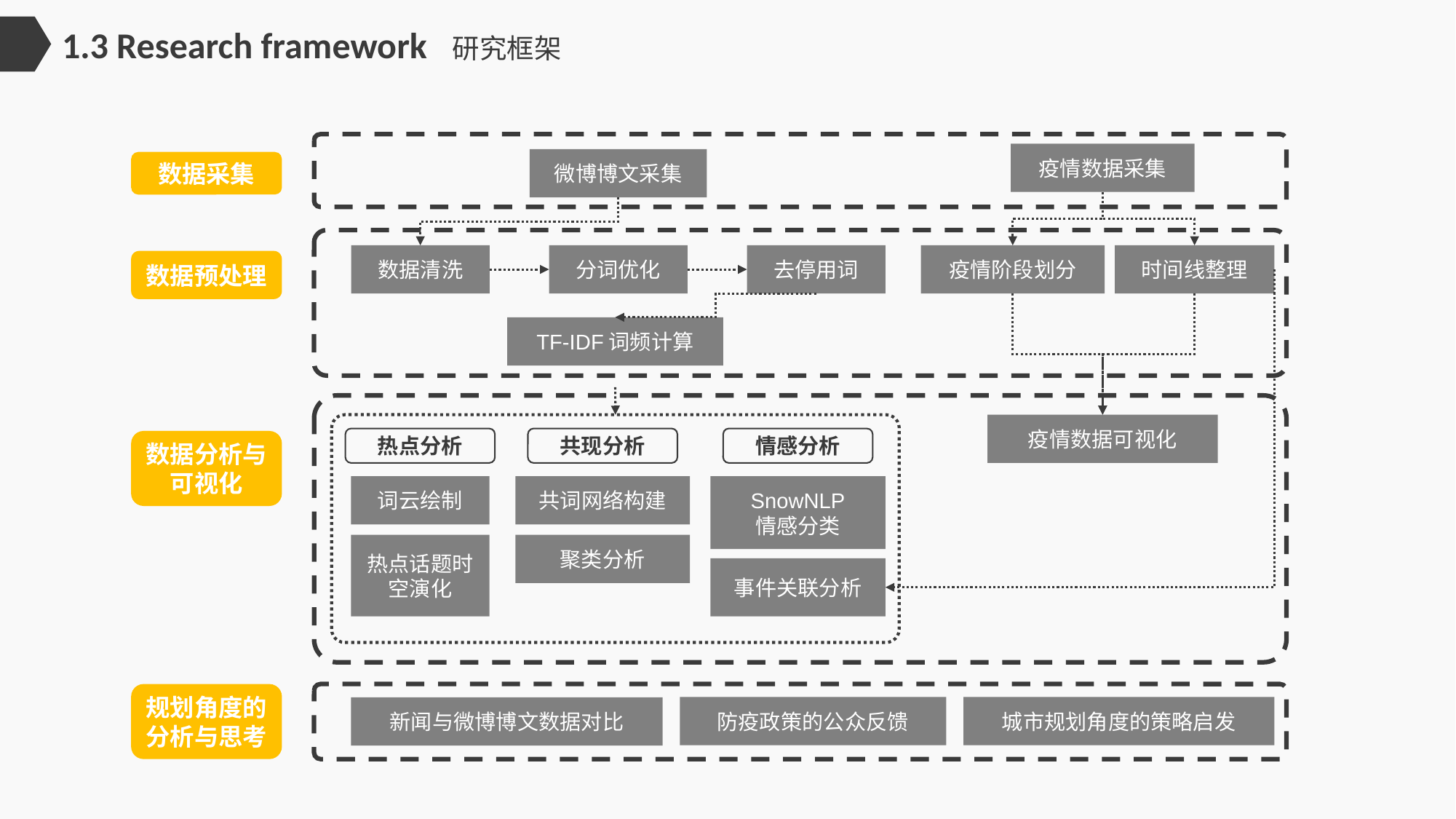

1.3 Research framework  研究框架

疫情数据采集
微博博文采集
数据采集

数据清洗
分词优化
去停用词
TF-IDF词频计算
疫情阶段划分
时间线整理
数据预处理

疫情数据可视化

热点分析
词云绘制
热点话题时空演化
共现分析
共词网络构建
聚类分析
情感分析
SnowNLP
情感分类
事件关联分析
数据分析与可视化
规划角度的分析与思考

防疫政策的公众反馈
城市规划角度的策略启发
新闻与微博博文数据对比